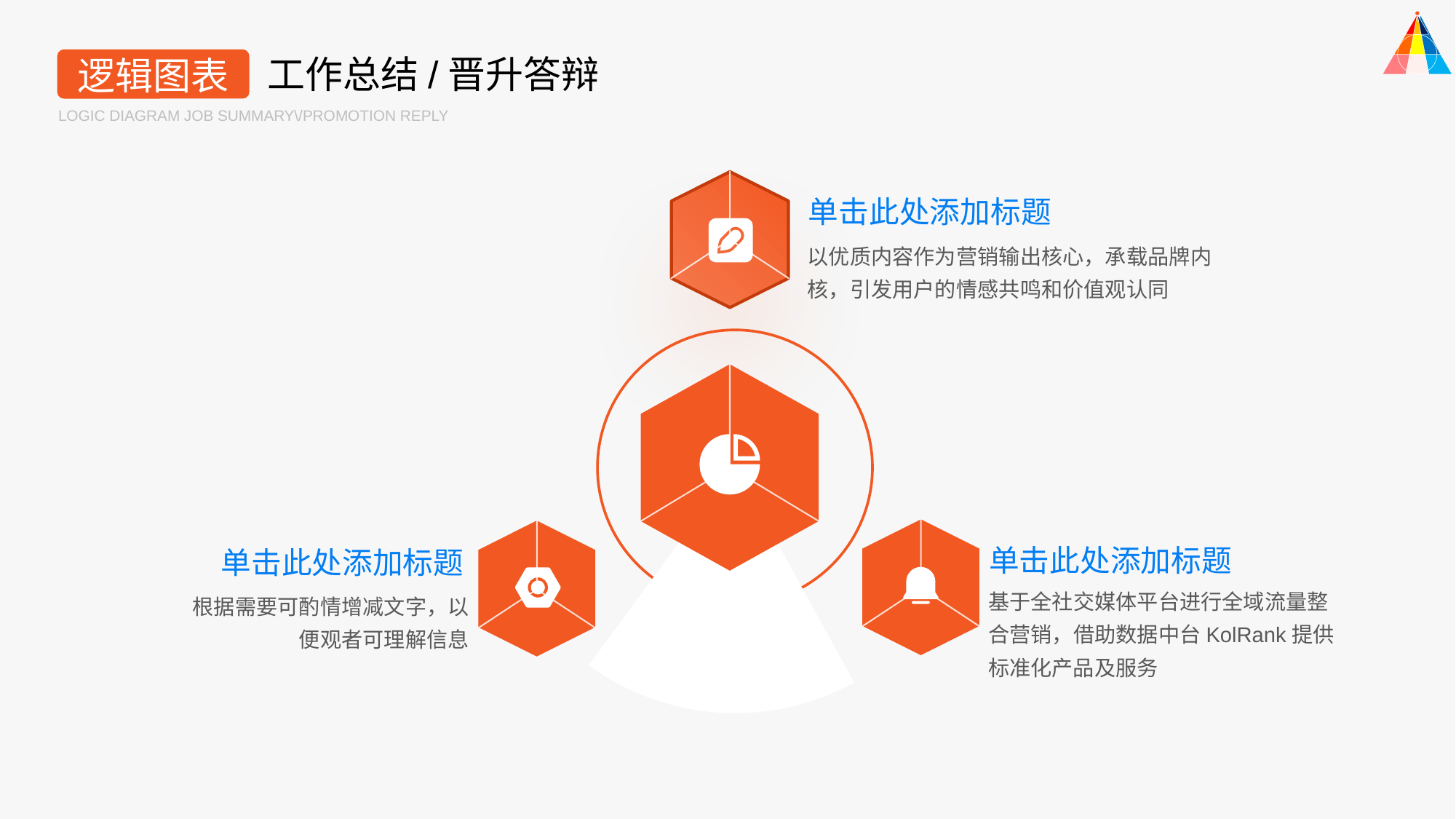

工作总结/晋升答辩

逻辑图表
LOGIC DIAGRAM JOB SUMMARY\/PROMOTION REPLY

单击此处添加标题

以优质内容作为营销输出核心，承载品牌内核，引发用户的情感共鸣和价值观认同

单击此处添加标题
单击此处添加标题

基于全社交媒体平台进行全域流量整合营销，借助数据中台KolRank提供标准化产品及服务
根据需要可酌情增减文字，以便观者可理解信息